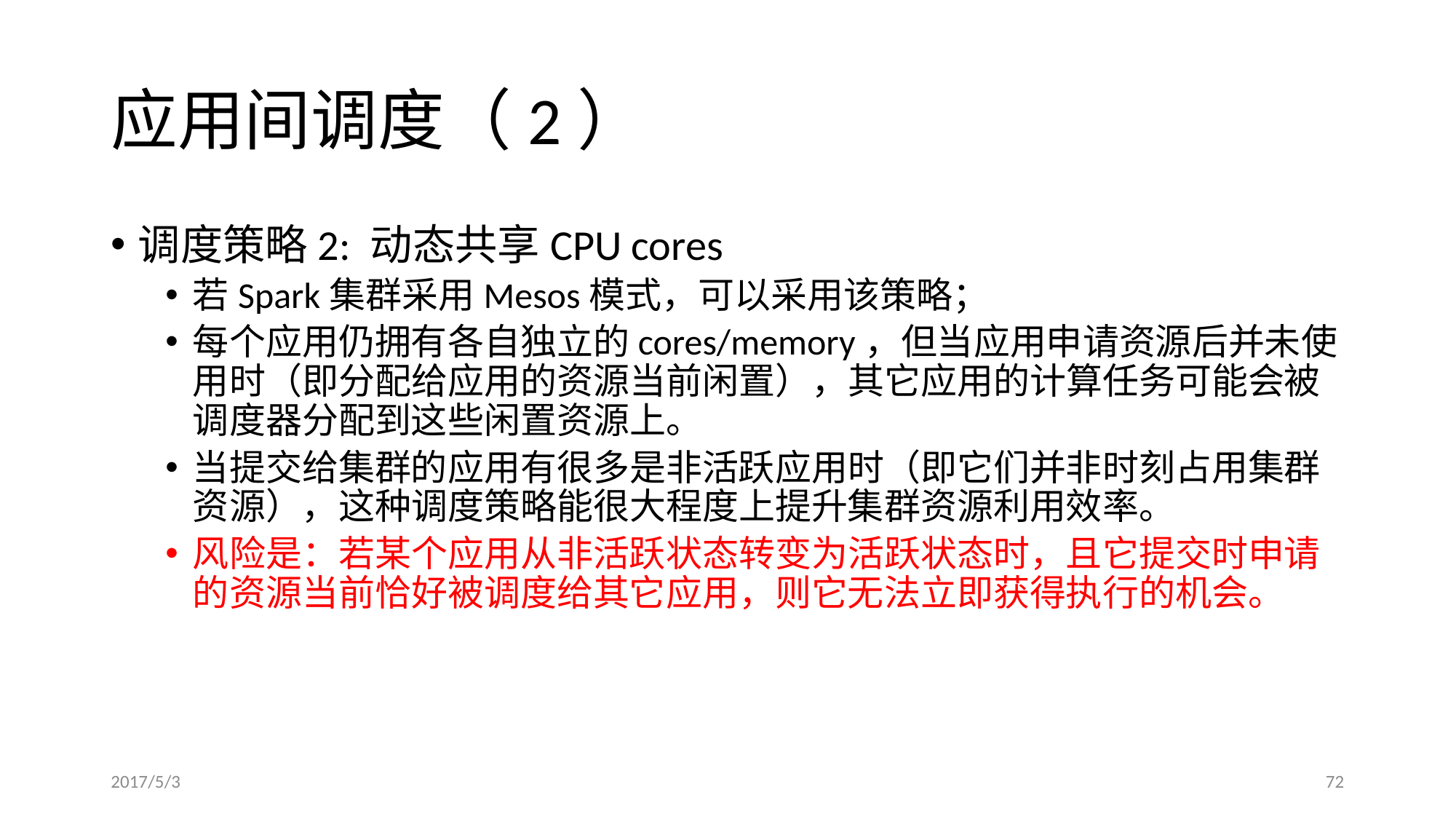

# 应用间调度（2）
调度策略2: 动态共享CPU cores
若Spark集群采用Mesos模式，可以采用该策略；
每个应用仍拥有各自独立的cores/memory，但当应用申请资源后并未使用时（即分配给应用的资源当前闲置），其它应用的计算任务可能会被调度器分配到这些闲置资源上。
当提交给集群的应用有很多是非活跃应用时（即它们并非时刻占用集群资源），这种调度策略能很大程度上提升集群资源利用效率。
风险是：若某个应用从非活跃状态转变为活跃状态时，且它提交时申请的资源当前恰好被调度给其它应用，则它无法立即获得执行的机会。
2017/5/3
72